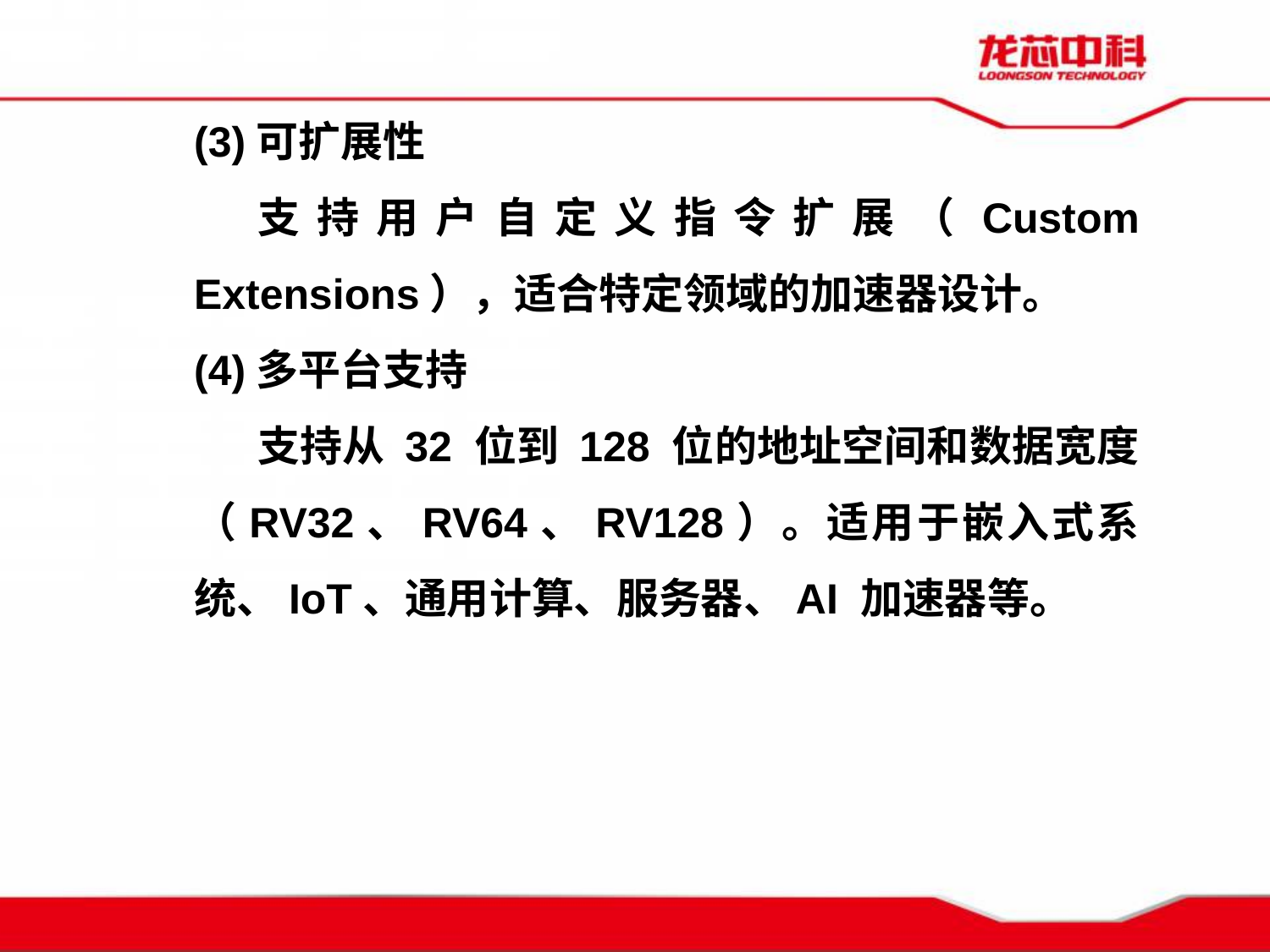

(3)可扩展性
支持用户自定义指令扩展（Custom Extensions），适合特定领域的加速器设计。
(4)多平台支持
支持从 32 位到 128 位的地址空间和数据宽度（RV32、RV64、RV128）。适用于嵌入式系统、IoT、通用计算、服务器、AI 加速器等。